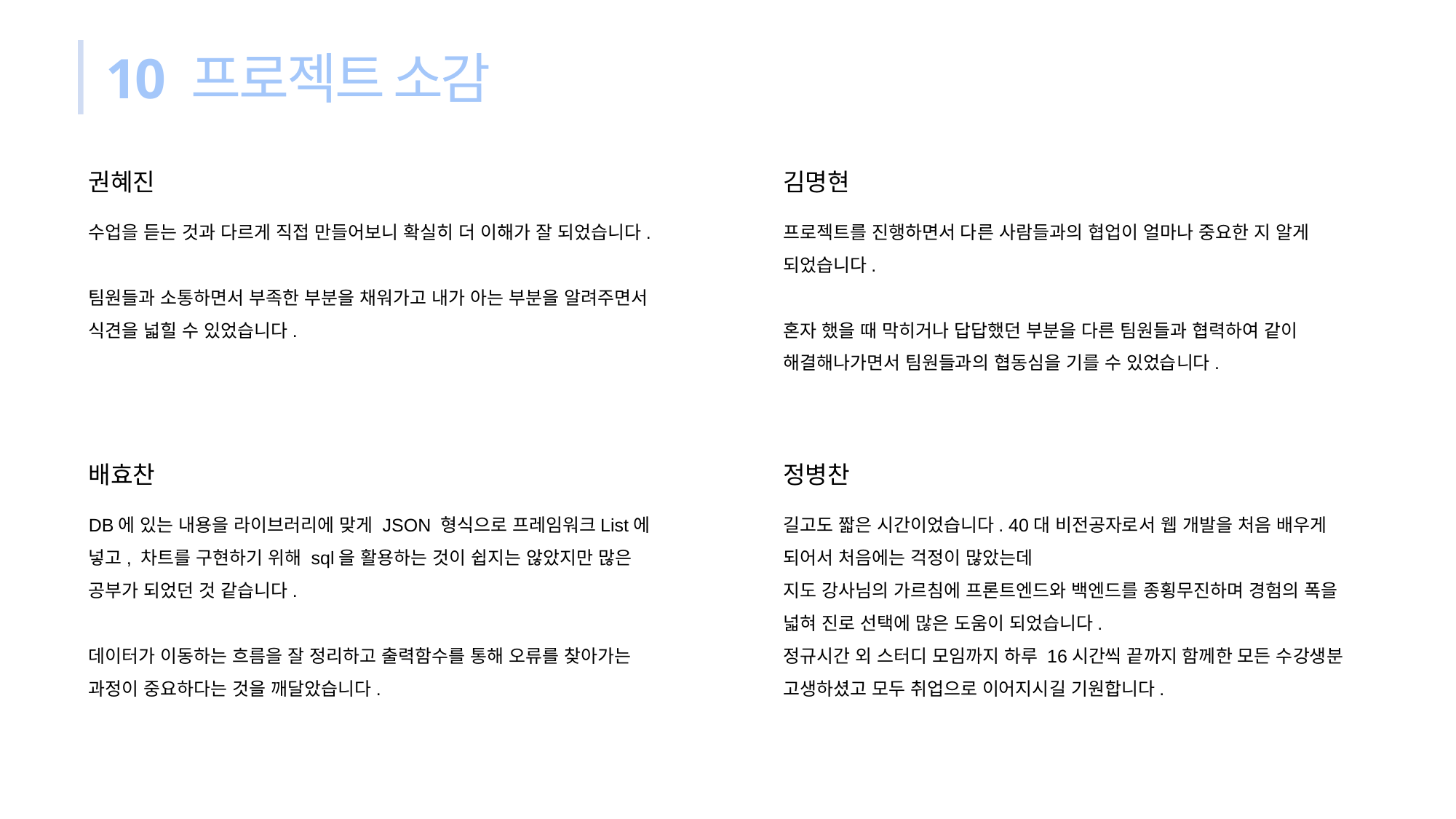

10 프로젝트 소감

권혜진
김명현
수업을 듣는 것과 다르게 직접 만들어보니 확실히 더 이해가 잘 되었습니다.

팀원들과 소통하면서 부족한 부분을 채워가고 내가 아는 부분을 알려주면서 식견을 넓힐 수 있었습니다.
프로젝트를 진행하면서 다른 사람들과의 협업이 얼마나 중요한 지 알게 되었습니다.

혼자 했을 때 막히거나 답답했던 부분을 다른 팀원들과 협력하여 같이 해결해나가면서 팀원들과의 협동심을 기를 수 있었습니다.
배효찬
정병찬
DB에 있는 내용을 라이브러리에 맞게 JSON 형식으로 프레임워크List에 넣고, 차트를 구현하기 위해 sql을 활용하는 것이 쉽지는 않았지만 많은 공부가 되었던 것 같습니다.

데이터가 이동하는 흐름을 잘 정리하고 출력함수를 통해 오류를 찾아가는 과정이 중요하다는 것을 깨달았습니다.
길고도 짧은 시간이었습니다. 40대 비전공자로서 웹 개발을 처음 배우게 되어서 처음에는 걱정이 많았는데
지도 강사님의 가르침에 프론트엔드와 백엔드를 종횡무진하며 경험의 폭을 넓혀 진로 선택에 많은 도움이 되었습니다.
정규시간 외 스터디 모임까지 하루 16시간씩 끝까지 함께한 모든 수강생분 고생하셨고 모두 취업으로 이어지시길 기원합니다.